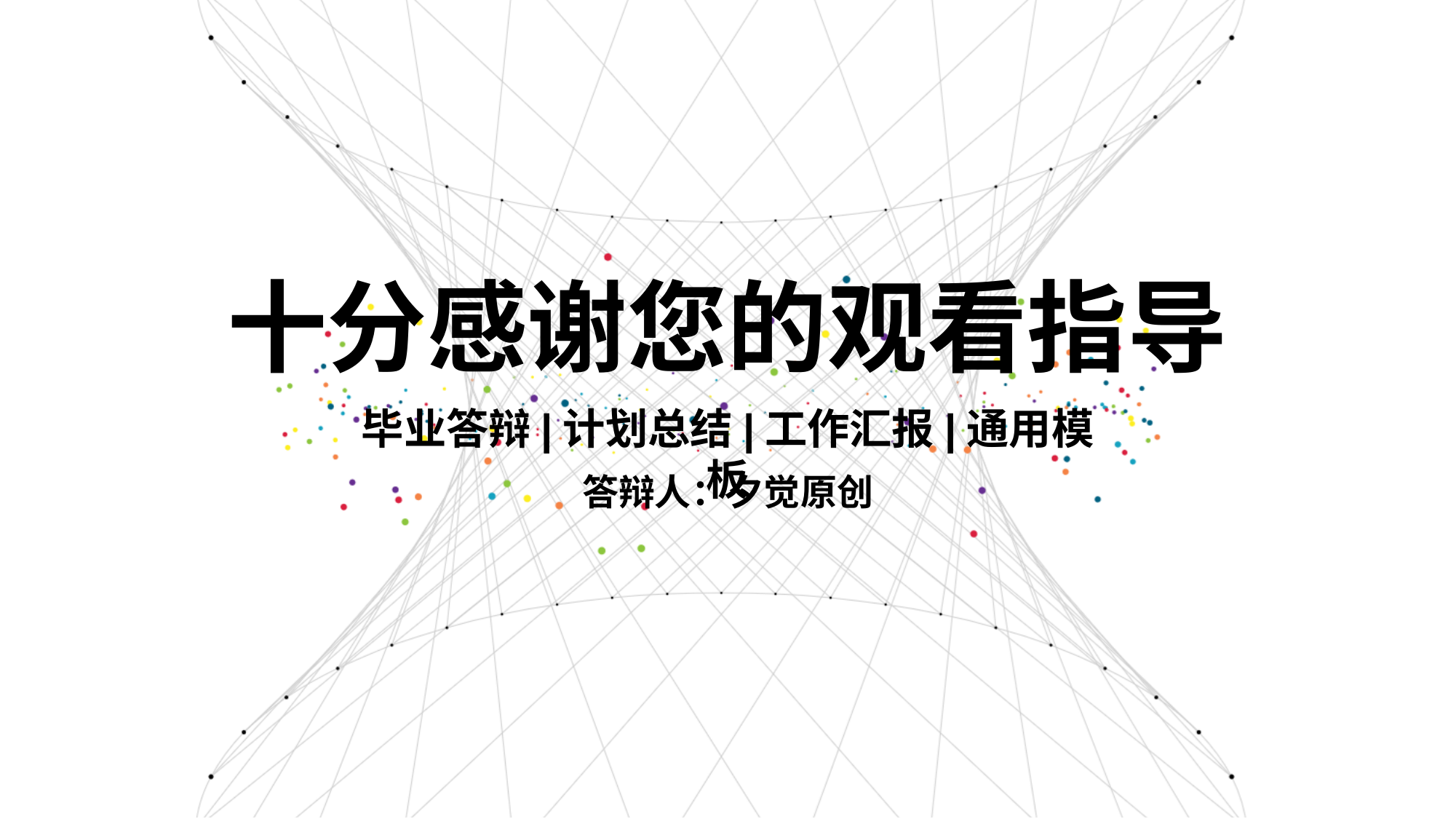

十分感谢您的观看指导
毕业答辩|计划总结|工作汇报|通用模板
答辩人：夕觉原创